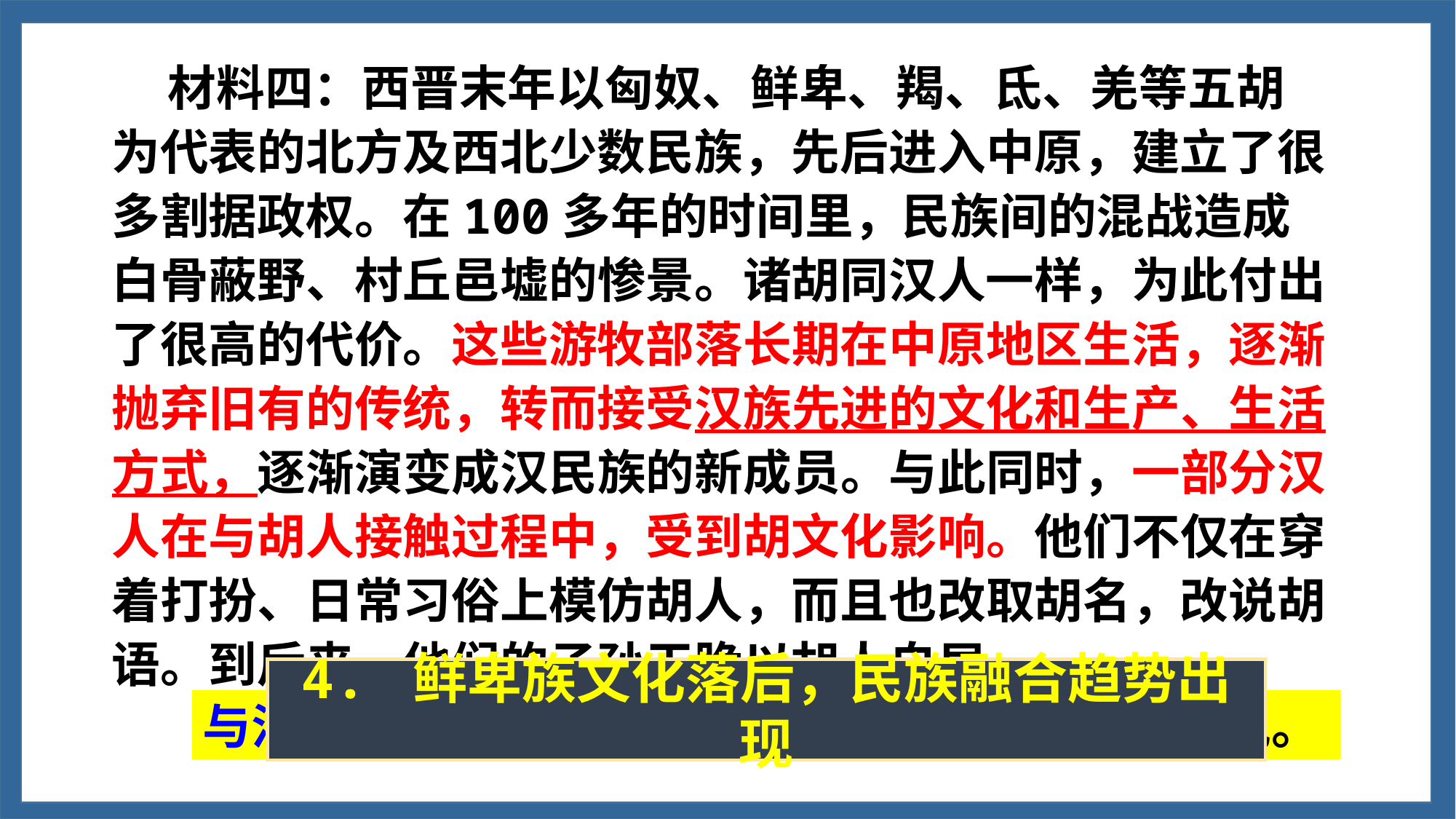

材料四：西晋末年以匈奴、鲜卑、羯、氐、羌等五胡为代表的北方及西北少数民族，先后进入中原，建立了很多割据政权。在100多年的时间里，民族间的混战造成白骨蔽野、村丘邑墟的惨景。诸胡同汉人一样，为此付出了很高的代价。这些游牧部落长期在中原地区生活，逐渐抛弃旧有的传统，转而接受汉族先进的文化和生产、生活方式，逐渐演变成汉民族的新成员。与此同时，一部分汉人在与胡人接触过程中，受到胡文化影响。他们不仅在穿着打扮、日常习俗上模仿胡人，而且也改取胡名，改说胡语。到后来，他们的子孙干脆以胡人自居。
4. 鲜卑族文化落后，民族融合趋势出现
与汉族相比，鲜卑族文化落后。民族融合趋势出现。